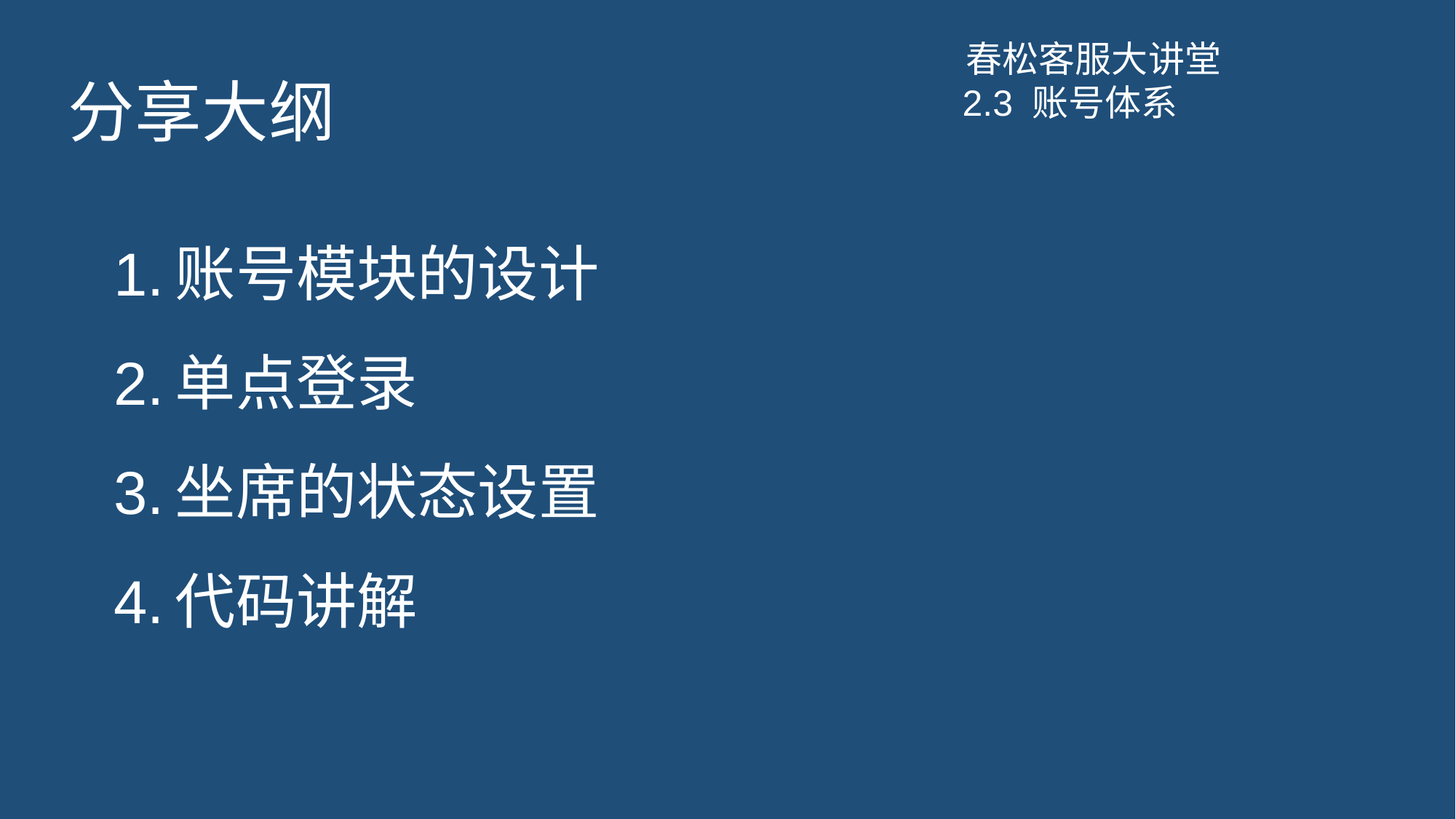

春松客服大讲堂
# 分享大纲
2.3 账号体系
账号模块的设计
单点登录
坐席的状态设置
代码讲解